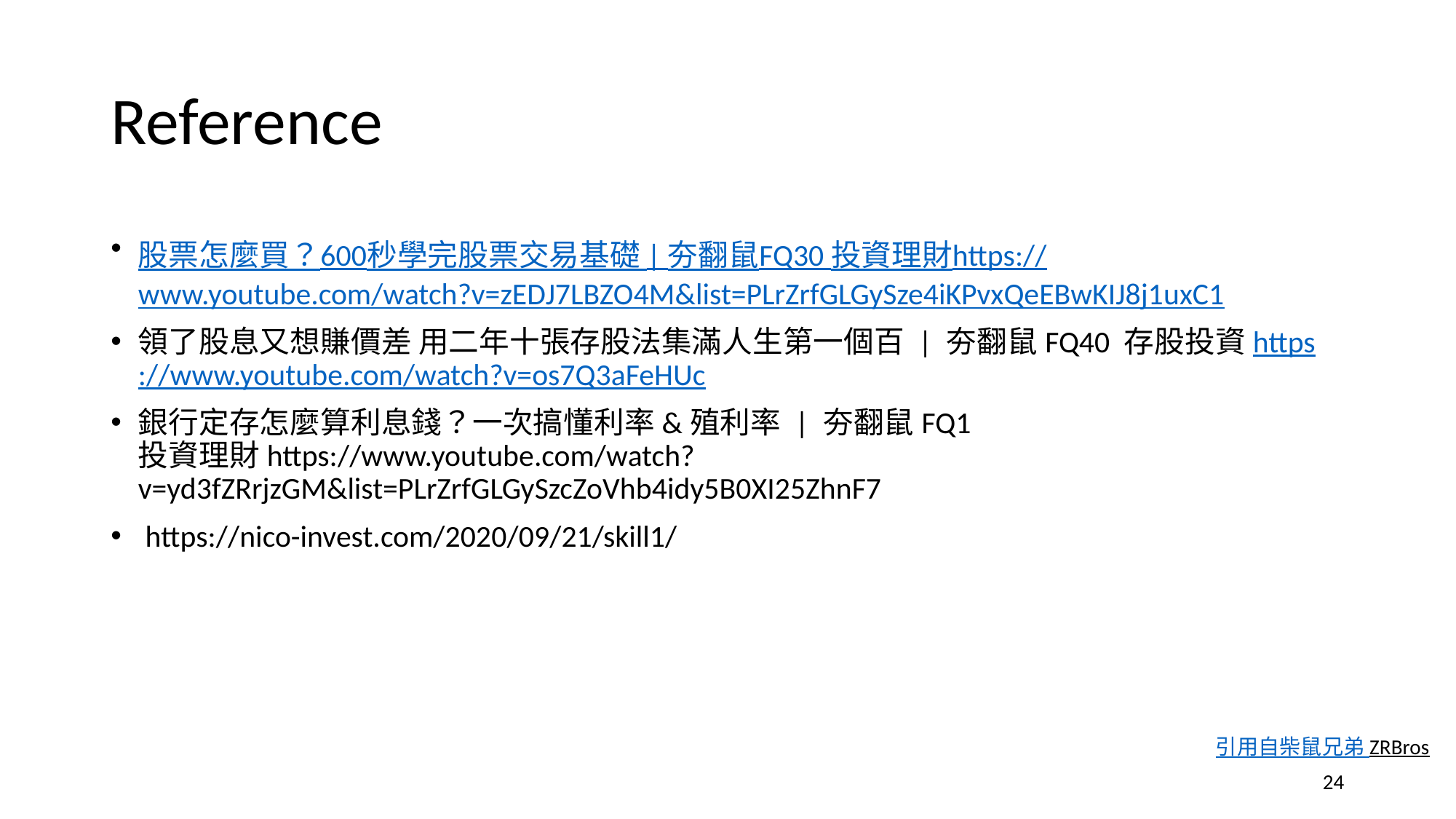

# Reference
股票怎麼買？600秒學完股票交易基礎 | 夯翻鼠FQ30 投資理財
https://www.youtube.com/watch?v=zEDJ7LBZO4M&list=PLrZrfGLGySze4iKPvxQeEBwKIJ8j1uxC1
領了股息又想賺價差 用二年十張存股法集滿人生第一個百 | 夯翻鼠FQ40 存股投資https://www.youtube.com/watch?v=os7Q3aFeHUc
銀行定存怎麼算利息錢？一次搞懂利率&殖利率 | 夯翻鼠FQ1 投資理財https://www.youtube.com/watch?v=yd3fZRrjzGM&list=PLrZrfGLGySzcZoVhb4idy5B0XI25ZhnF7
 https://nico-invest.com/2020/09/21/skill1/

24